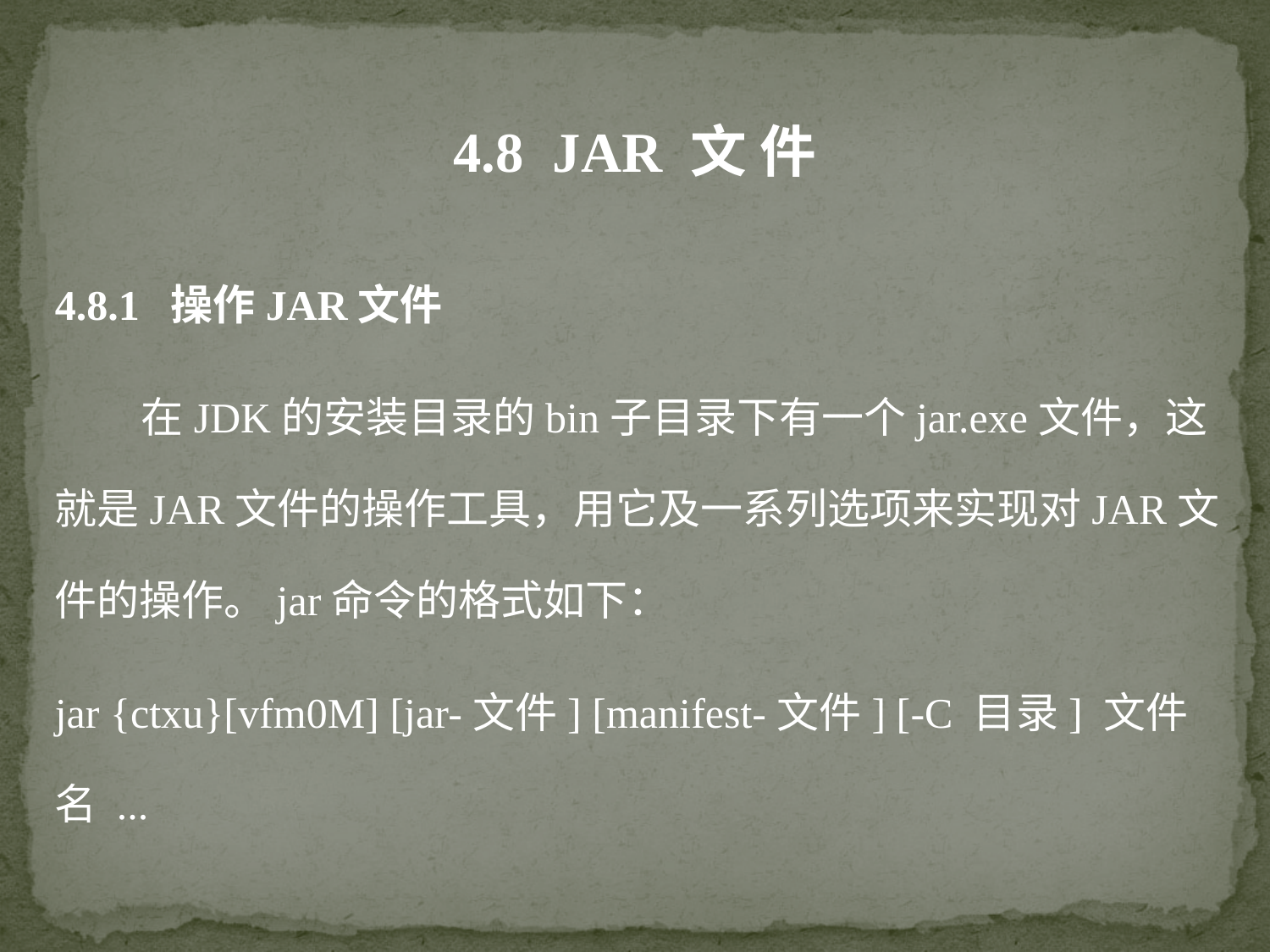

4.8  JAR 文 件
4.8.1  操作JAR文件
        在JDK的安装目录的bin子目录下有一个jar.exe文件，这就是JAR文件的操作工具，用它及一系列选项来实现对JAR文件的操作。jar命令的格式如下：
jar {ctxu}[vfm0M] [jar-文件] [manifest-文件] [-C 目录] 文件名 ...